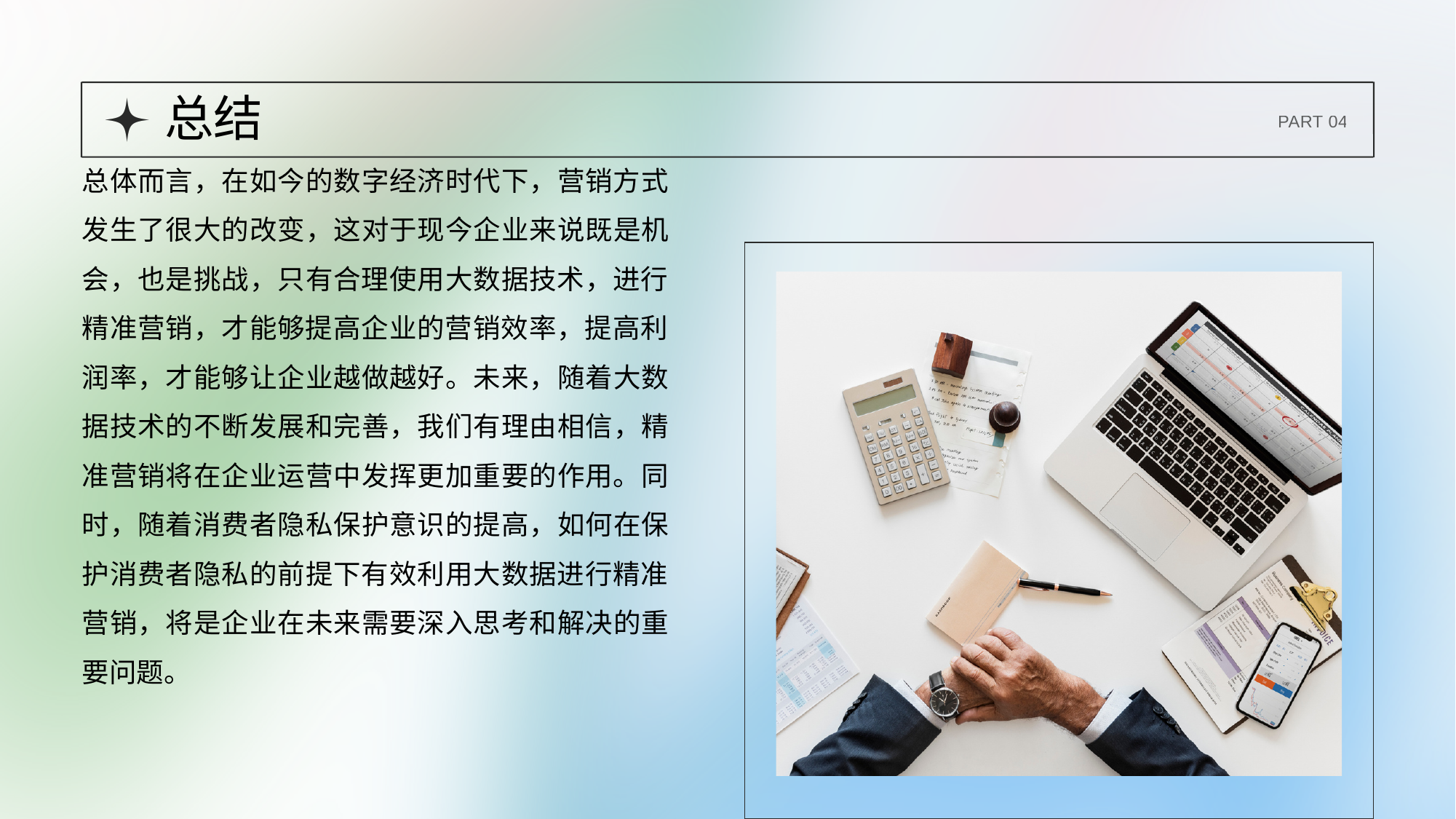

总结

PART 04
总体而言，在如今的数字经济时代下，营销方式发生了很大的改变，这对于现今企业来说既是机会，也是挑战，只有合理使用大数据技术，进行精准营销，才能够提高企业的营销效率，提高利润率，才能够让企业越做越好。未来，随着大数据技术的不断发展和完善，我们有理由相信，精准营销将在企业运营中发挥更加重要的作用。同时，随着消费者隐私保护意识的提高，如何在保护消费者隐私的前提下有效利用大数据进行精准营销，将是企业在未来需要深入思考和解决的重要问题。